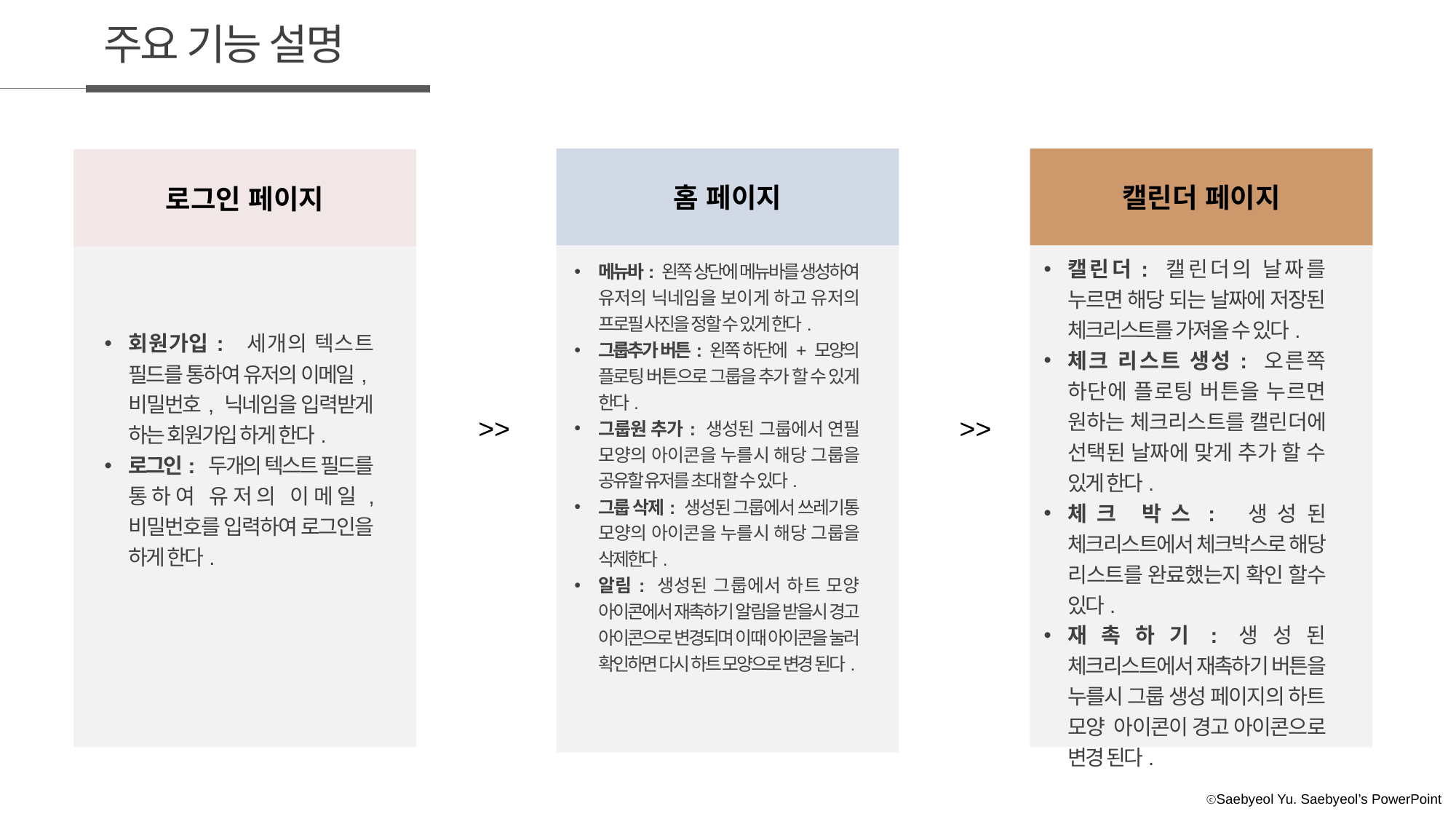

주요 기능 설명
홈 페이지
캘린더 페이지

로그인 페이지

캘린더: 캘린더의 날짜를 누르면 해당 되는 날짜에 저장된 체크리스트를 가져올 수 있다.
체크 리스트 생성: 오른쪽 하단에 플로팅 버튼을 누르면 원하는 체크리스트를 캘린더에 선택된 날짜에 맞게 추가 할 수 있게 한다.
체크 박스: 생성된 체크리스트에서 체크박스로 해당 리스트를 완료했는지 확인 할수 있다.
재촉하기:생성된 체크리스트에서 재촉하기 버튼을 누를시 그룹 생성 페이지의 하트 모양  아이콘이 경고 아이콘으로 변경 된다.

메뉴바: 왼쪽 상단에 메뉴바를 생성하여 유저의 닉네임을 보이게 하고 유저의 프로필 사진을 정할 수 있게 한다.
그룹추가 버튼: 왼쪽 하단에 + 모양의 플로팅 버튼으로 그룹을 추가 할 수 있게 한다.
그룹원 추가: 생성된 그룹에서 연필 모양의 아이콘을 누를시 해당 그룹을 공유할 유저를 초대 할 수 있다.
그룹 삭제: 생성된 그룹에서 쓰레기통 모양의 아이콘을 누를시 해당 그룹을 삭제한다.
알림: 생성된 그룹에서 하트 모양 아이콘에서 재촉하기 알림을 받을시 경고 아이콘으로 변경되며 이때 아이콘을 눌러 확인하면 다시 하트 모양으로 변경 된다.
회원가입:  세개의 텍스트 필드를 통하여 유저의 이메일,비밀번호, 닉네임을 입력받게 하는 회원가입 하게 한다.
로그인:  두개의 텍스트 필드를 통하여 유저의 이메일, 비밀번호를 입력하여 로그인을 하게 한다.
>>
>>